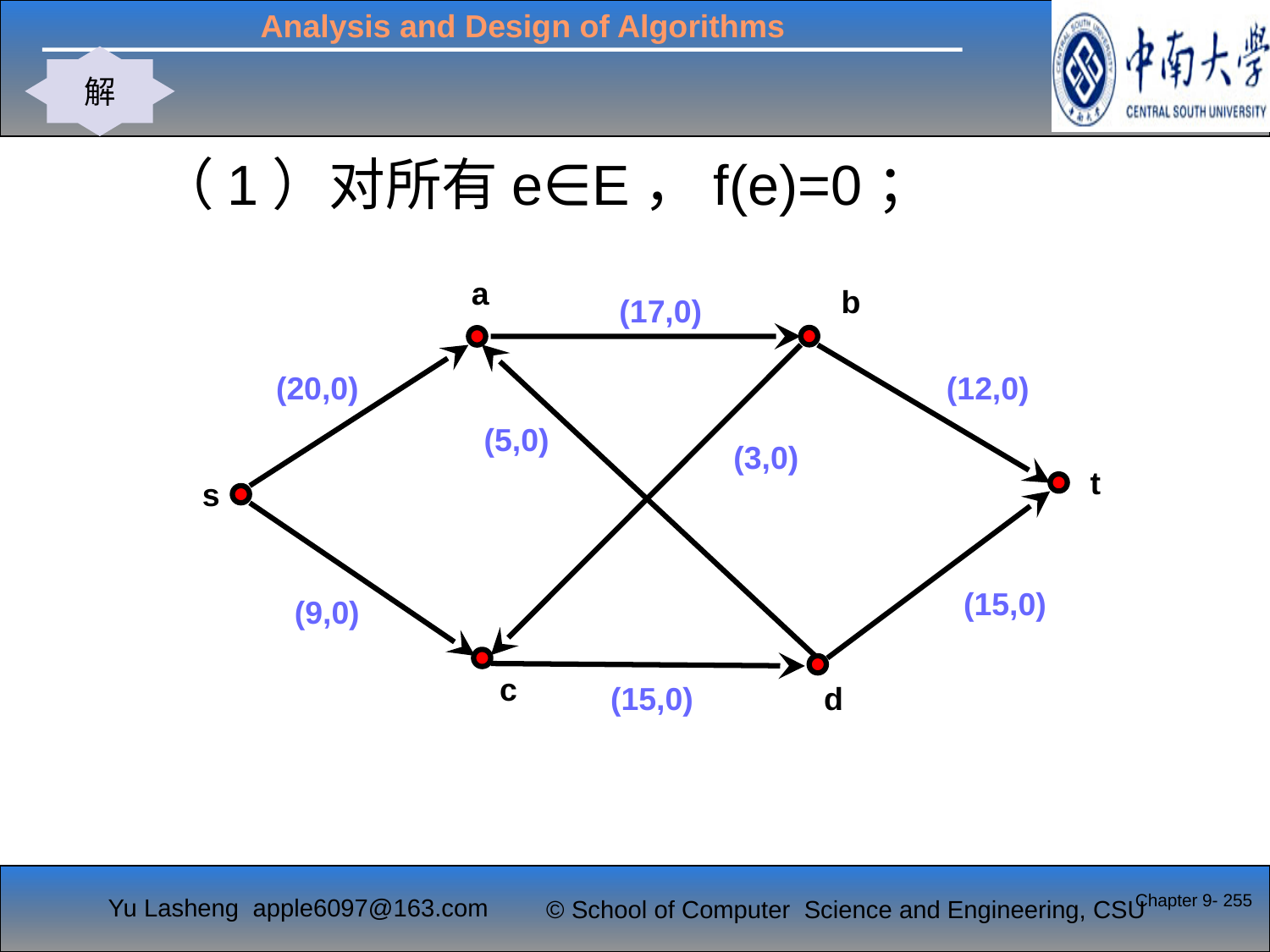

解
#
（1）对所有e∈E，f(e)=0；
a
b
(17,0)

(20,0)
(12,0)
(5,0)
(3,0)
t
s

(15,0)
(9,0)

c

(15,0)
d
Chapter 9- 255